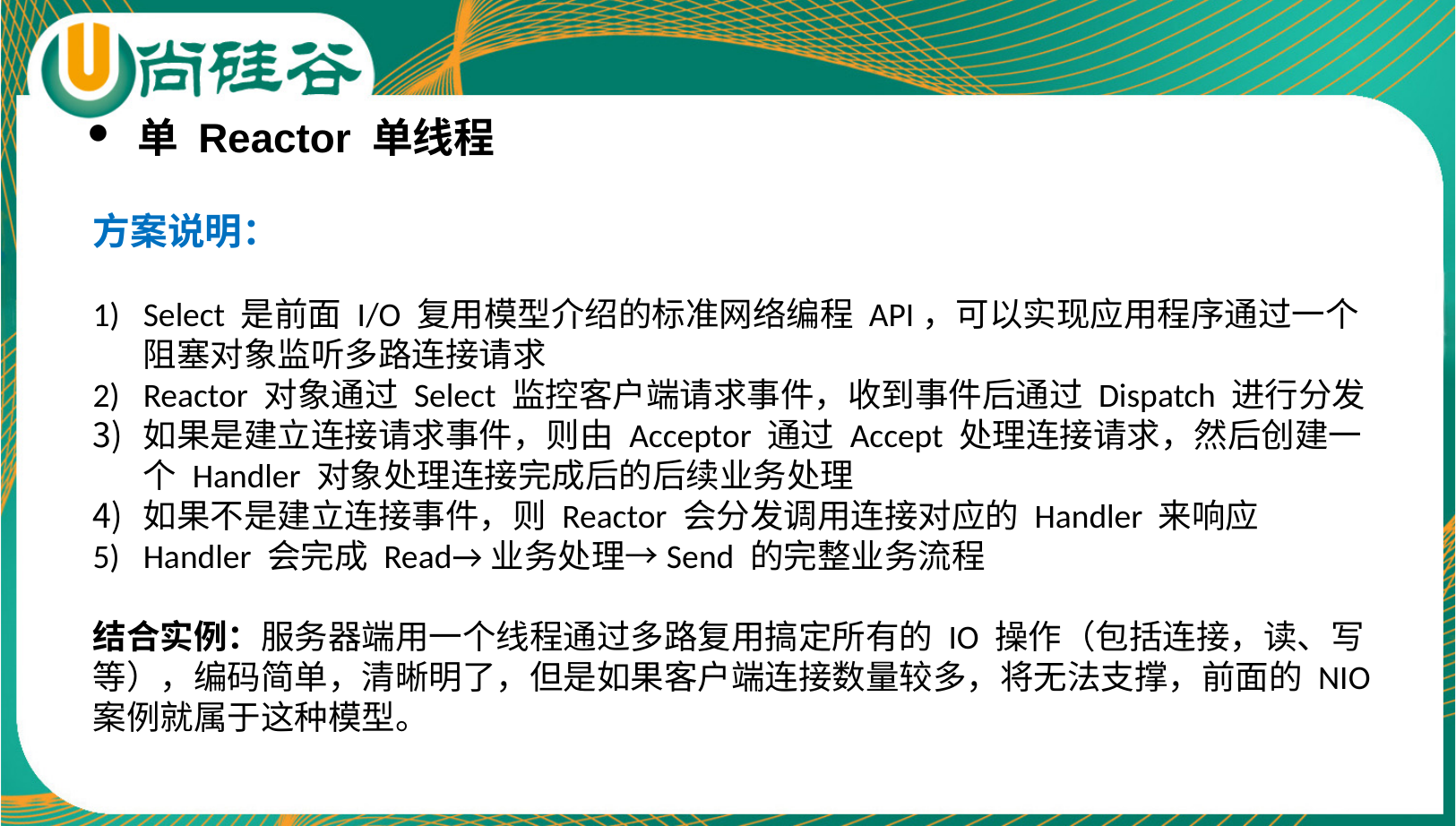

单 Reactor 单线程
方案说明：

Select 是前面 I/O 复用模型介绍的标准网络编程 API，可以实现应用程序通过一个阻塞对象监听多路连接请求
Reactor 对象通过 Select 监控客户端请求事件，收到事件后通过 Dispatch 进行分发
如果是建立连接请求事件，则由 Acceptor 通过 Accept 处理连接请求，然后创建一个 Handler 对象处理连接完成后的后续业务处理
如果不是建立连接事件，则 Reactor 会分发调用连接对应的 Handler 来响应
Handler 会完成 Read→业务处理→Send 的完整业务流程

结合实例：服务器端用一个线程通过多路复用搞定所有的 IO 操作（包括连接，读、写等），编码简单，清晰明了，但是如果客户端连接数量较多，将无法支撑，前面的 NIO 案例就属于这种模型。